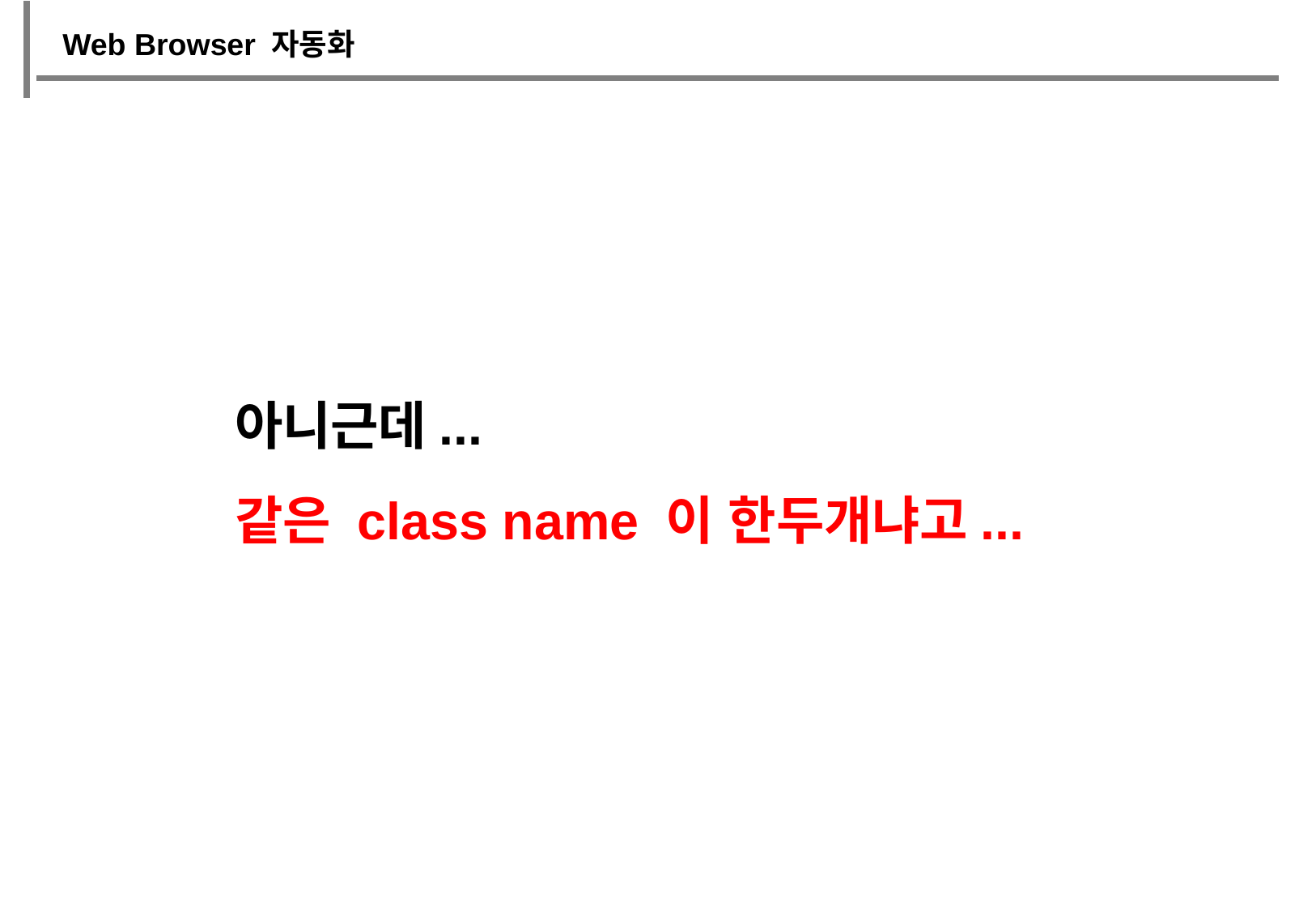

Web Browser 자동화

아니근데...
같은 class name 이 한두개냐고...